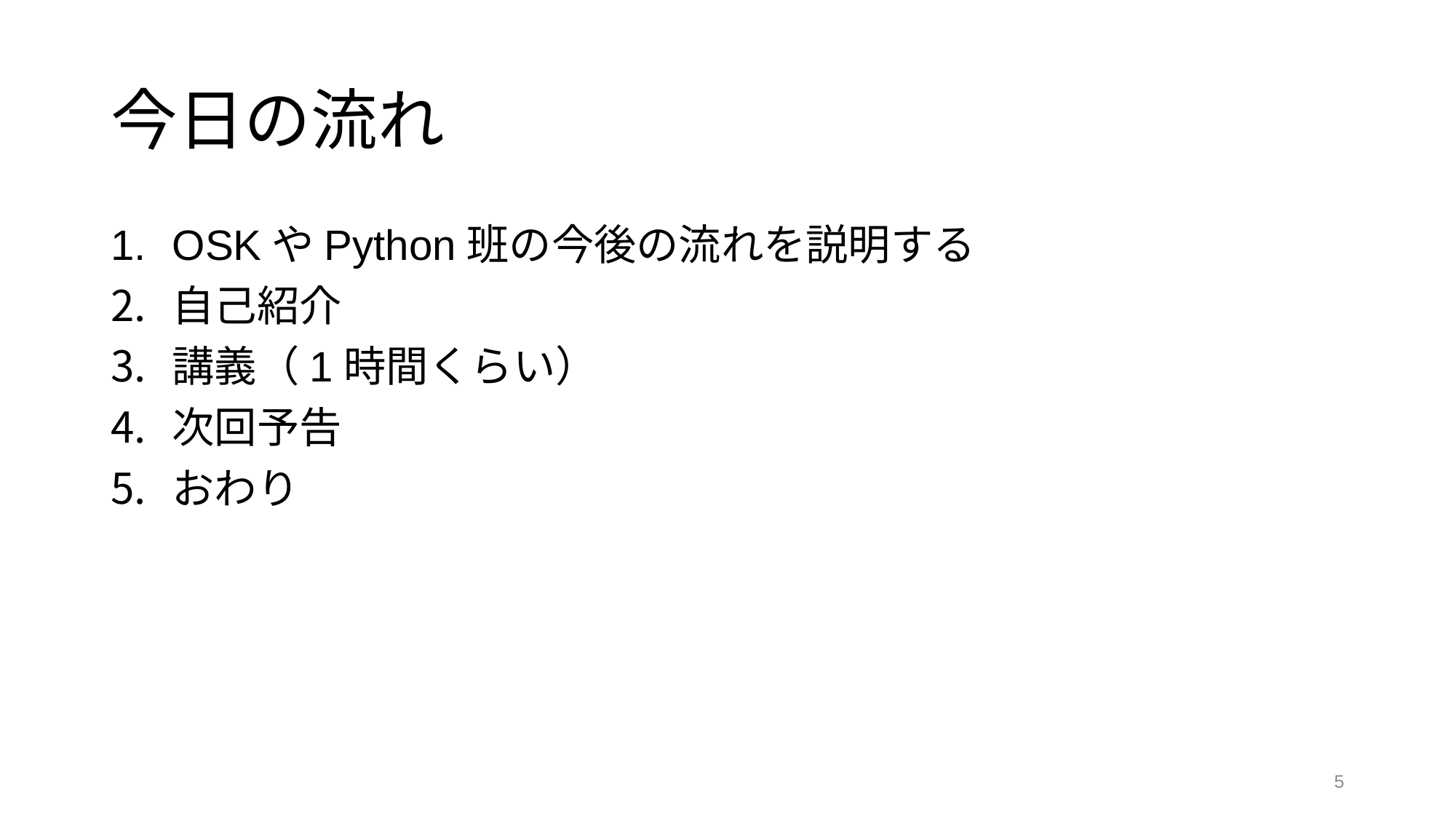

# 今日の流れ
OSKやPython班の今後の流れを説明する
自己紹介
講義（1時間くらい）
次回予告
おわり
5